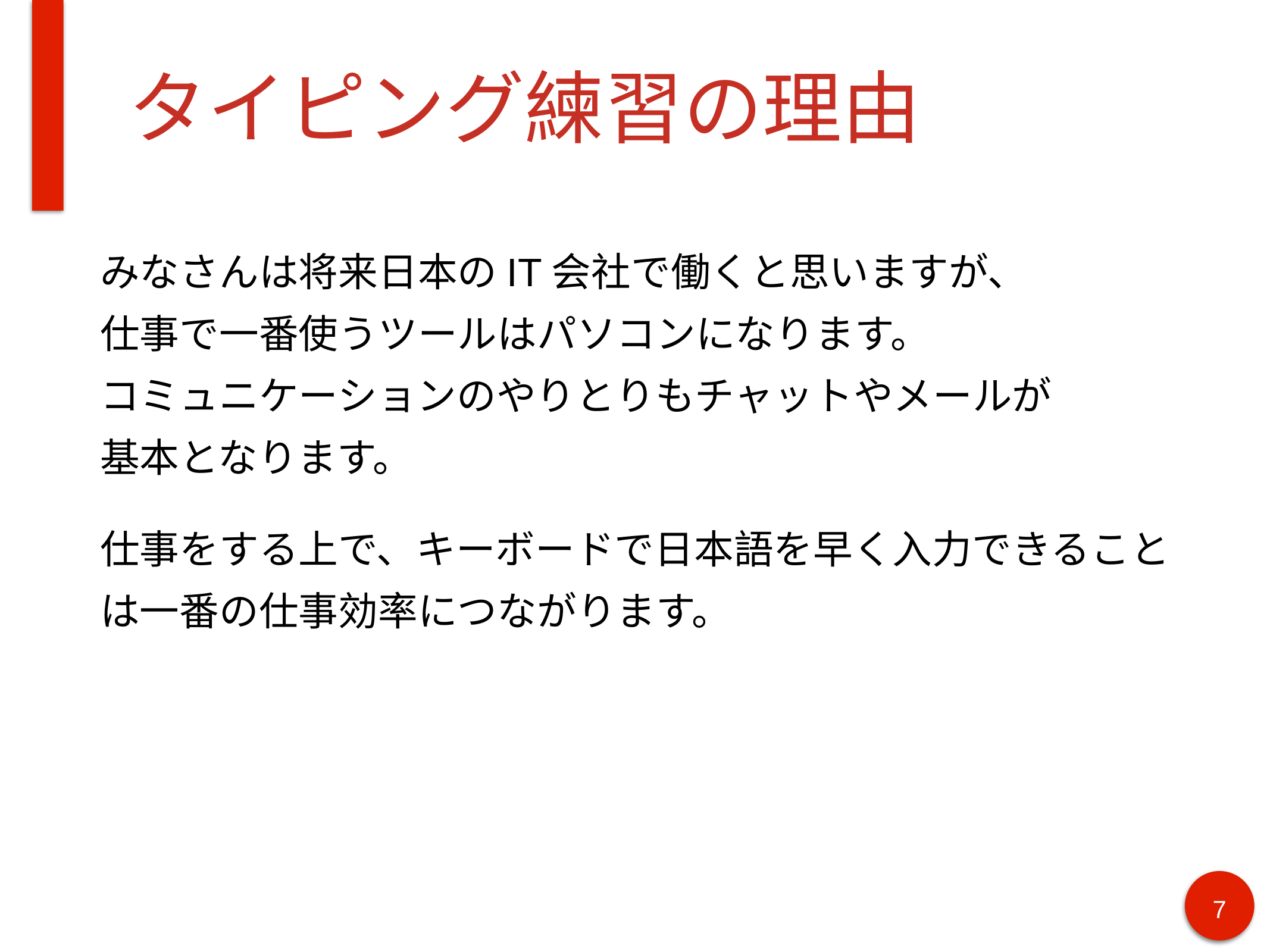

# タイピング練習の理由
みなさんは将来日本のIT会社で働くと思いますが、
仕事で一番使うツールはパソコンになります。
コミュニケーションのやりとりもチャットやメールが
基本となります。
仕事をする上で、キーボードで日本語を早く入力できることは一番の仕事効率につながります。
7